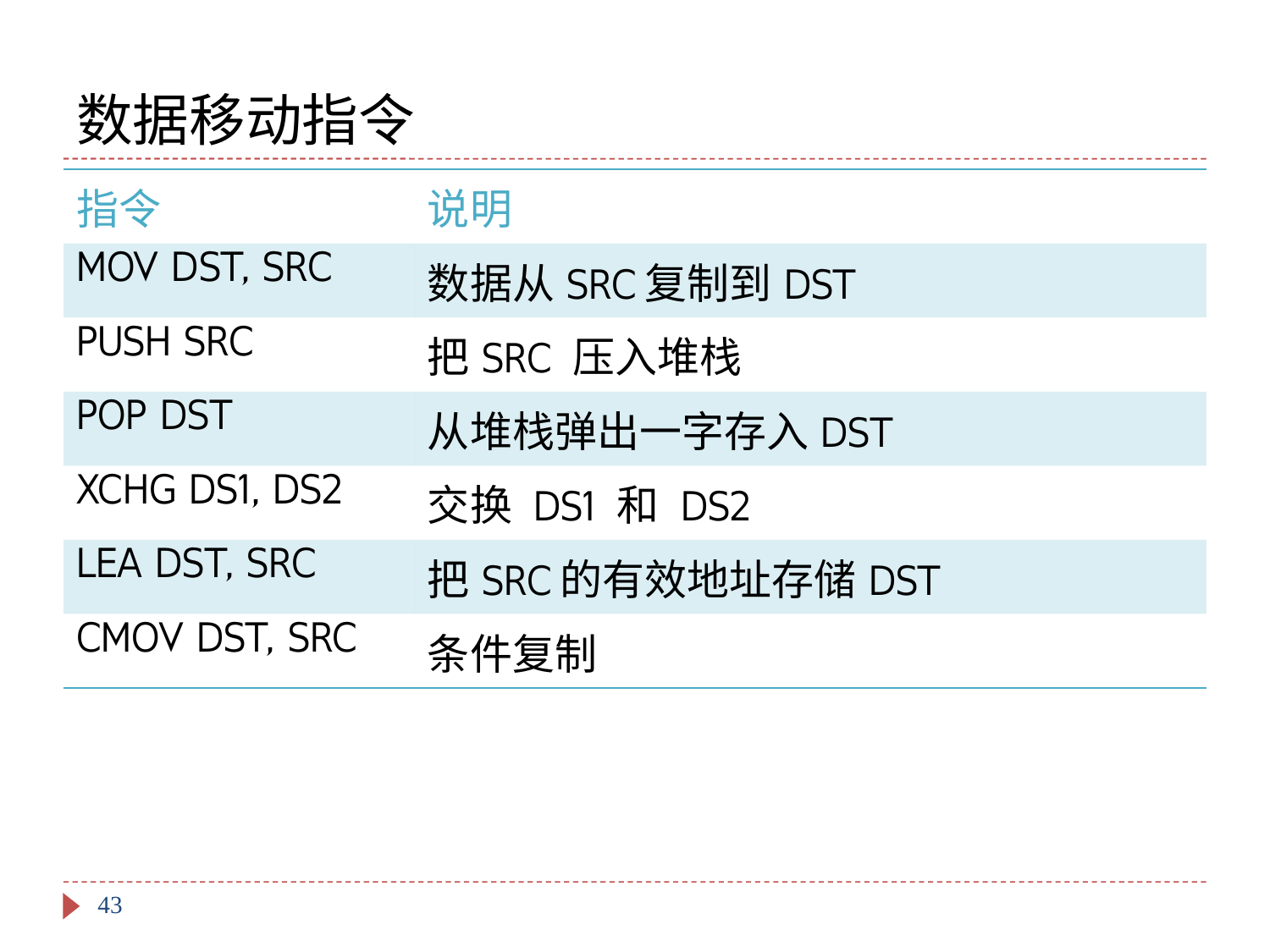

# 数据移动指令
| 指令 | 说明 |
| --- | --- |
| MOV DST, SRC | 数据从SRC复制到DST |
| PUSH SRC | 把SRC 压入堆栈 |
| POP DST | 从堆栈弹出一字存入DST |
| XCHG DS1, DS2 | 交换 DS1 和 DS2 |
| LEA DST, SRC | 把SRC的有效地址存储DST |
| CMOV DST, SRC | 条件复制 |
43